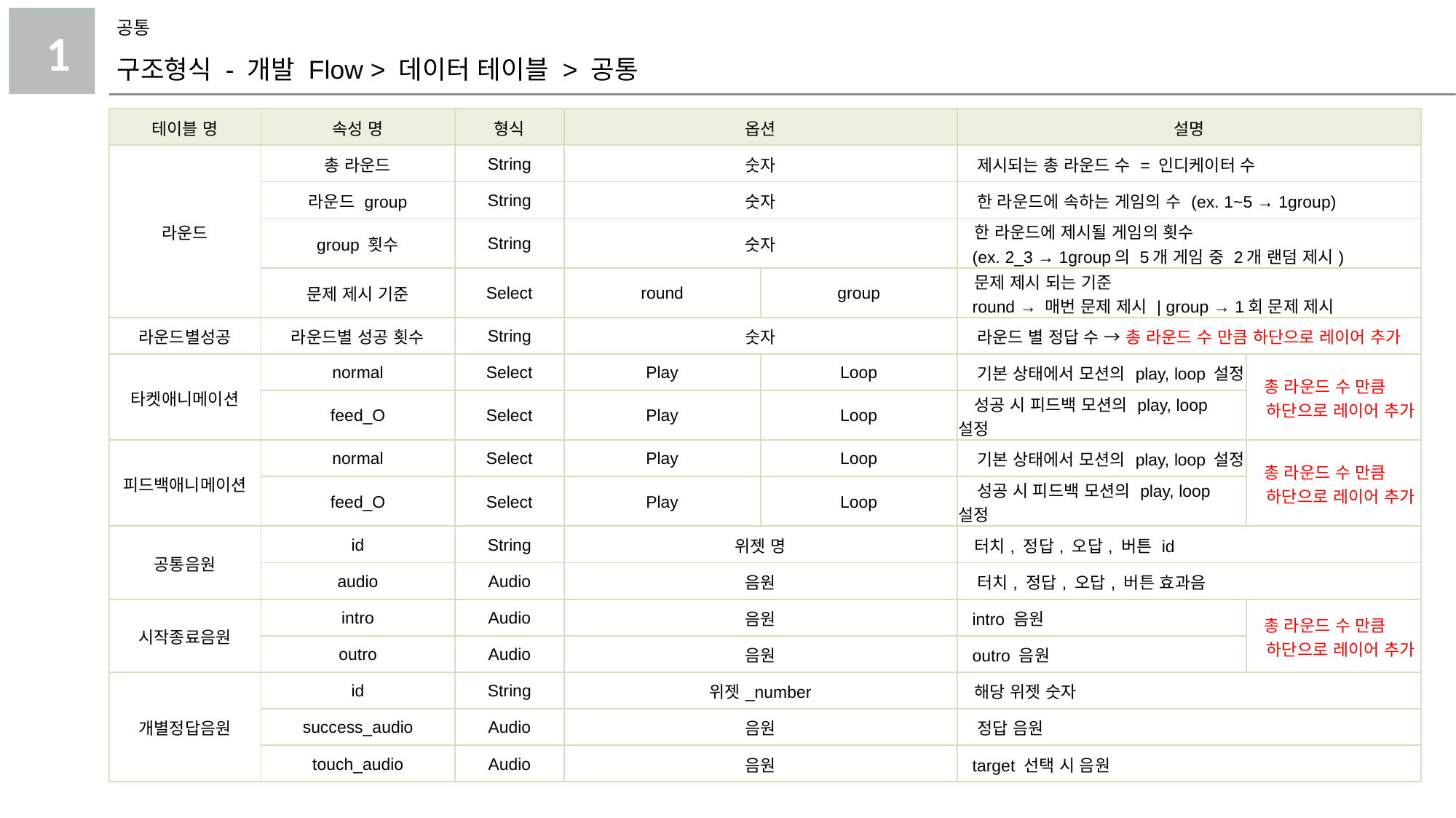

공통
1
구조형식 - 개발 Flow > 데이터 테이블 > 공통
| 테이블 명 | 속성 명 | 형식 | 옵션 |  | 설명 |  |
| --- | --- | --- | --- | --- | --- | --- |
| 라운드 | 총 라운드 | String | 숫자 |  | 제시되는 총 라운드 수 = 인디케이터 수 |  |
|  | 라운드 group | String | 숫자 |  | 한 라운드에 속하는 게임의 수 (ex. 1~5 → 1group) |  |
|  | group 횟수 | String | 숫자 |  | 한 라운드에 제시될 게임의 횟수 (ex. 2\_3 → 1group의 5개 게임 중 2개 랜덤 제시) |  |
|  | 문제 제시 기준 | Select | round | group | 문제 제시 되는 기준 round → 매번 문제 제시 | group → 1회 문제 제시 |  |
| 라운드별성공 | 라운드별 성공 횟수 | String | 숫자 |  | 라운드 별 정답 수 → 총 라운드 수 만큼 하단으로 레이어 추가 |  |
| 타켓애니메이션 | normal | Select | Play | Loop | 기본 상태에서 모션의 play, loop 설정 | 총 라운드 수 만큼 하단으로 레이어 추가 |
|  | feed\_O | Select | Play | Loop | 성공 시 피드백 모션의 play, loop 설정 |  |
| 피드백애니메이션 | normal | Select | Play | Loop | 기본 상태에서 모션의 play, loop 설정 | 총 라운드 수 만큼 하단으로 레이어 추가 |
|  | feed\_O | Select | Play | Loop | 성공 시 피드백 모션의 play, loop 설정 |  |
| 공통음원 | id | String | 위젯 명 |  | 터치, 정답, 오답, 버튼 id |  |
|  | audio | Audio | 음원 |  | 터치, 정답, 오답, 버튼 효과음 |  |
| 시작종료음원 | intro | Audio | 음원 |  | intro 음원 | 총 라운드 수 만큼 하단으로 레이어 추가 |
|  | outro | Audio | 음원 |  | outro 음원 |  |
| 개별정답음원 | id | String | 위젯\_number |  | 해당 위젯 숫자 |  |
|  | success\_audio | Audio | 음원 |  | 정답 음원 |  |
|  | touch\_audio | Audio | 음원 |  | target 선택 시 음원 |  |